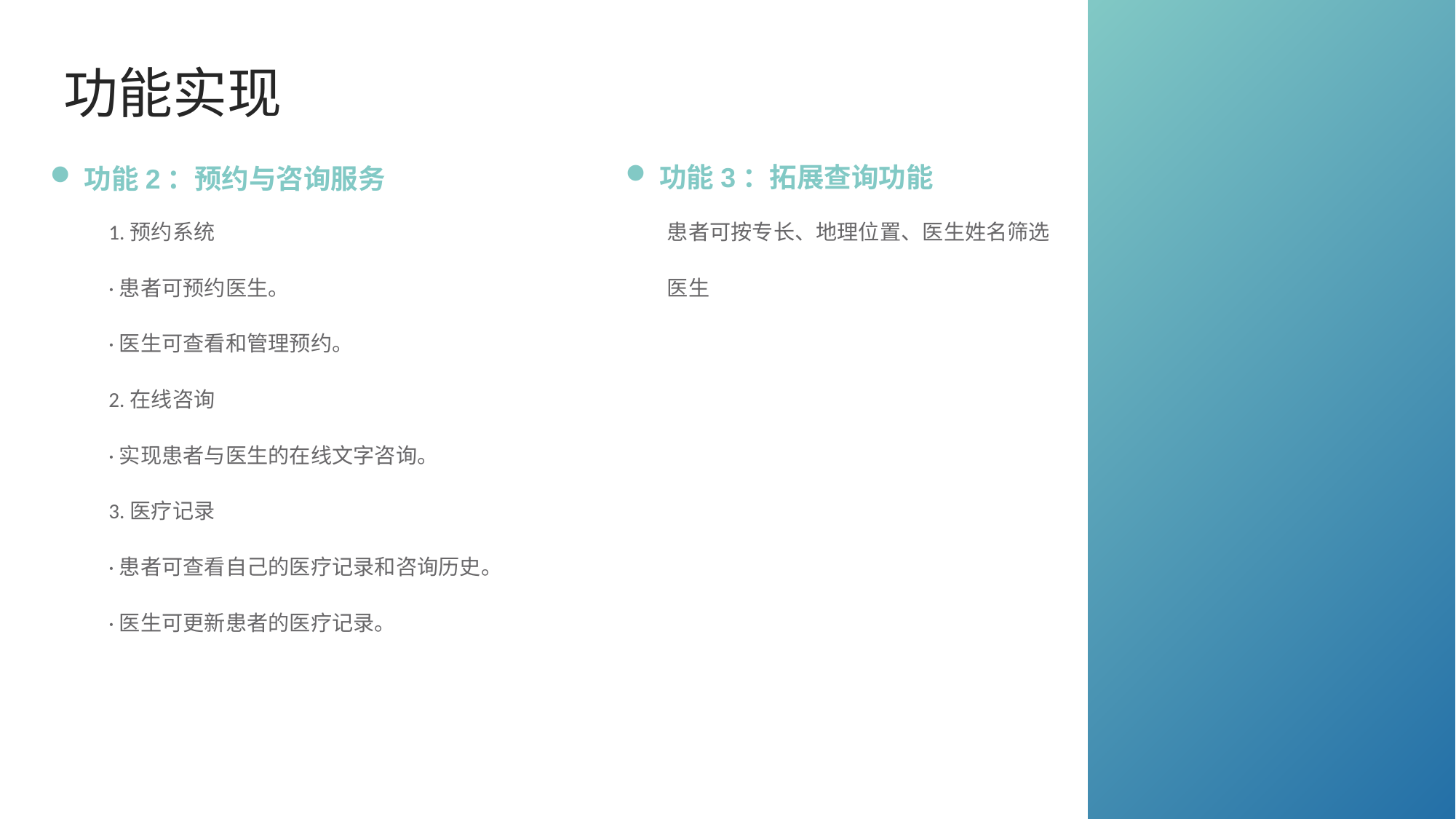

功能实现
功能3：拓展查询功能
功能2：预约与咨询服务
1.预约系统
·患者可预约医生。
·医生可查看和管理预约。
2.在线咨询
·实现患者与医生的在线文字咨询。
3.医疗记录
·患者可查看自己的医疗记录和咨询历史。
·医生可更新患者的医疗记录。
患者可按专长、地理位置、医生姓名筛选
医生